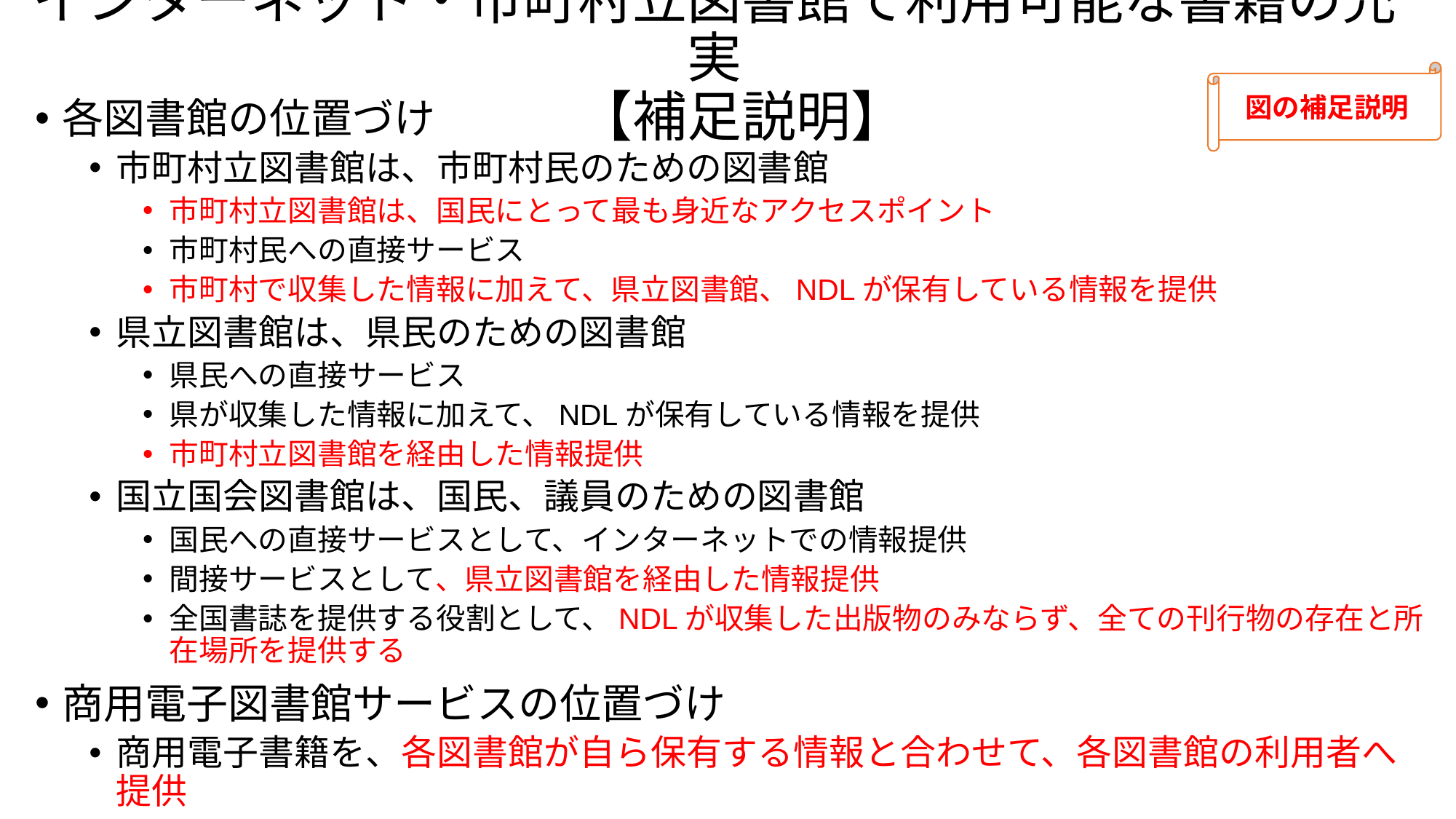

# インターネット・市町村立図書館で利用可能な書籍の充実 　【補足説明】
図の補足説明
各図書館の位置づけ
市町村立図書館は、市町村民のための図書館
市町村立図書館は、国民にとって最も身近なアクセスポイント
市町村民への直接サービス
市町村で収集した情報に加えて、県立図書館、NDLが保有している情報を提供
県立図書館は、県民のための図書館
県民への直接サービス
県が収集した情報に加えて、NDLが保有している情報を提供
市町村立図書館を経由した情報提供
国立国会図書館は、国民、議員のための図書館
国民への直接サービスとして、インターネットでの情報提供
間接サービスとして、県立図書館を経由した情報提供
全国書誌を提供する役割として、NDLが収集した出版物のみならず、全ての刊行物の存在と所在場所を提供する
商用電子図書館サービスの位置づけ
商用電子書籍を、各図書館が自ら保有する情報と合わせて、各図書館の利用者へ提供